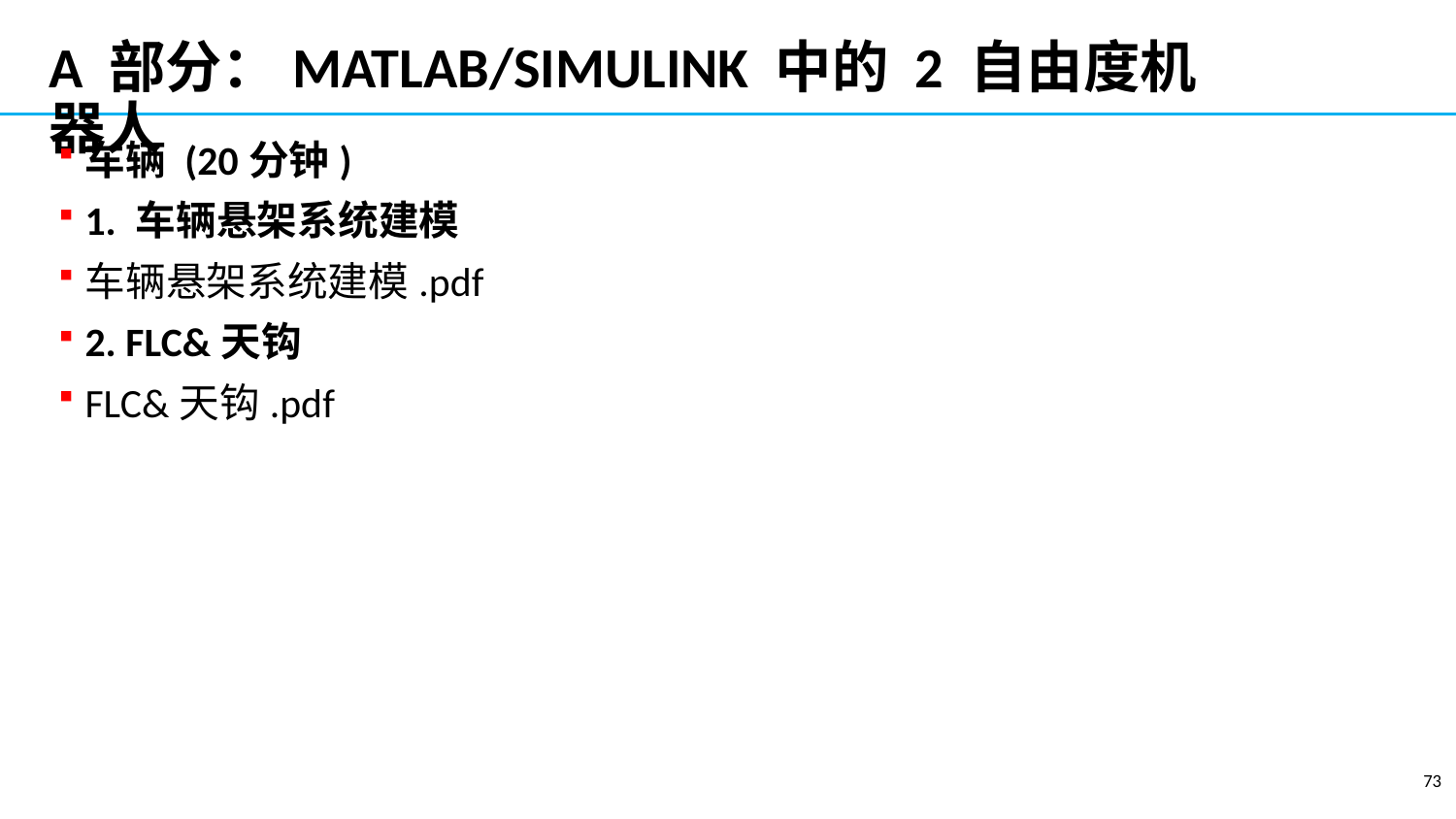

# A 部分：MATLAB/SIMULINK 中的 2 自由度机器人
车辆 (20分钟)
1. 车辆悬架系统建模
车辆悬架系统建模.pdf
2. FLC&天钩
FLC&天钩.pdf
73